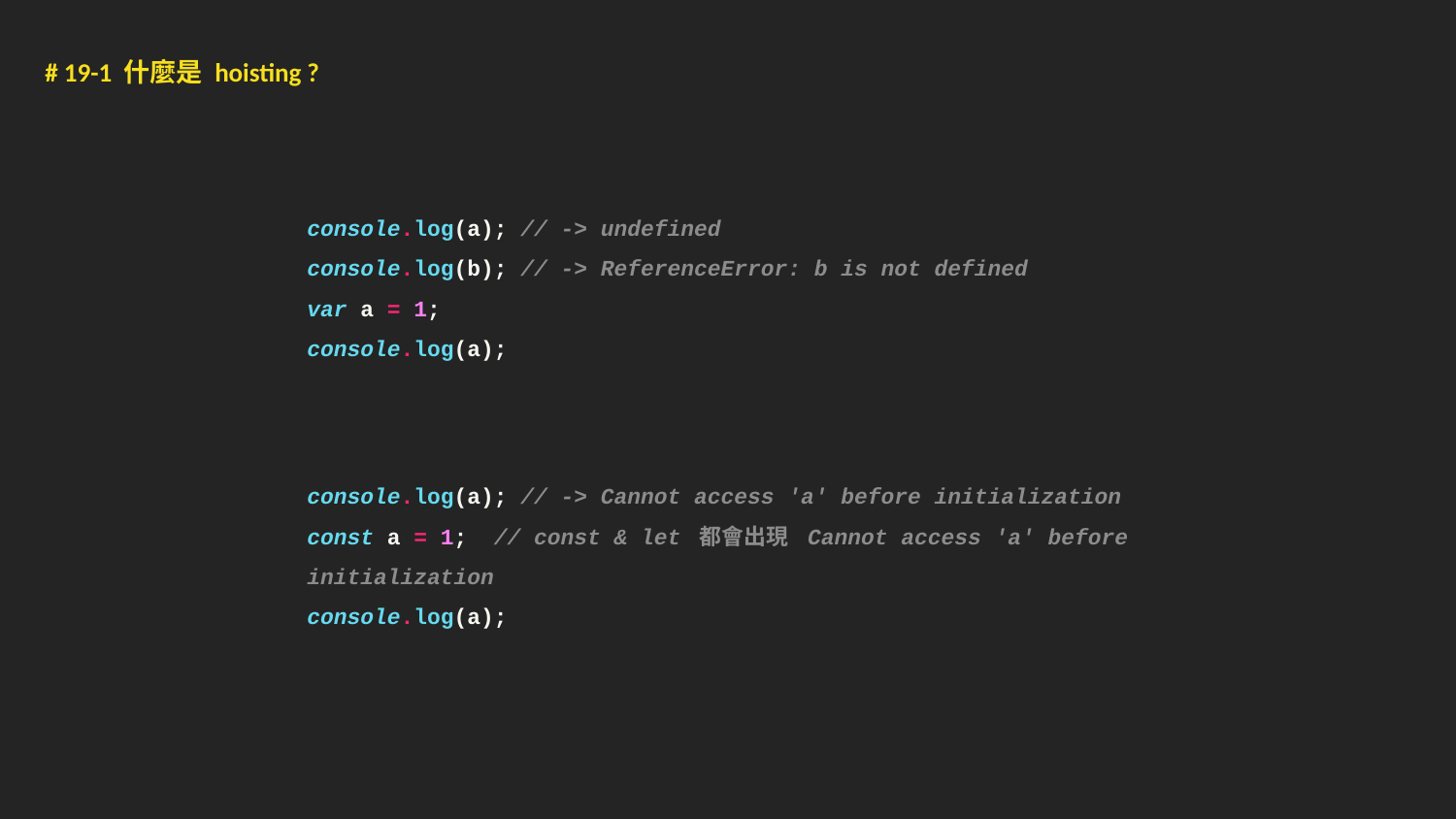

# 19-1 什麼是 hoisting ?
console.log(a); // -> undefined
console.log(b); // -> ReferenceError: b is not defined
var a = 1;
console.log(a);
console.log(a); // -> Cannot access 'a' before initialization
const a = 1;  // const & let 都會出現 Cannot access 'a' before initialization
console.log(a);